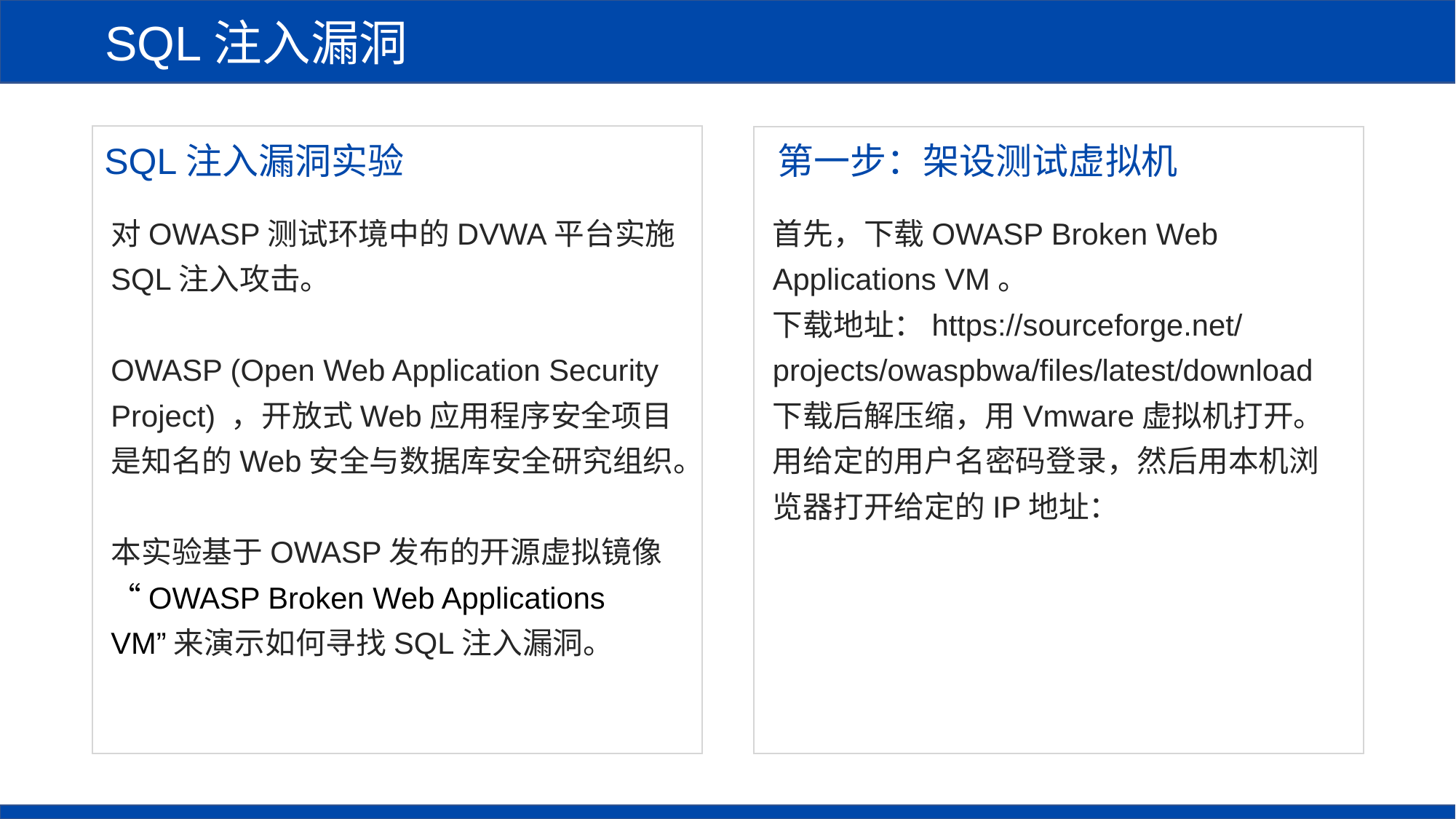

SQL注入漏洞

SQL注入漏洞实验
第一步：架设测试虚拟机

首先，下载OWASP Broken Web Applications VM。
下载地址：https://sourceforge.net/projects/owaspbwa/files/latest/download
下载后解压缩，用Vmware虚拟机打开。用给定的用户名密码登录，然后用本机浏览器打开给定的IP地址：
对OWASP测试环境中的DVWA平台实施SQL注入攻击。

OWASP (Open Web Application Security Project) ，开放式Web应用程序安全项目是知名的Web安全与数据库安全研究组织。

本实验基于OWASP发布的开源虚拟镜像“OWASP Broken Web Applications VM”来演示如何寻找SQL注入漏洞。